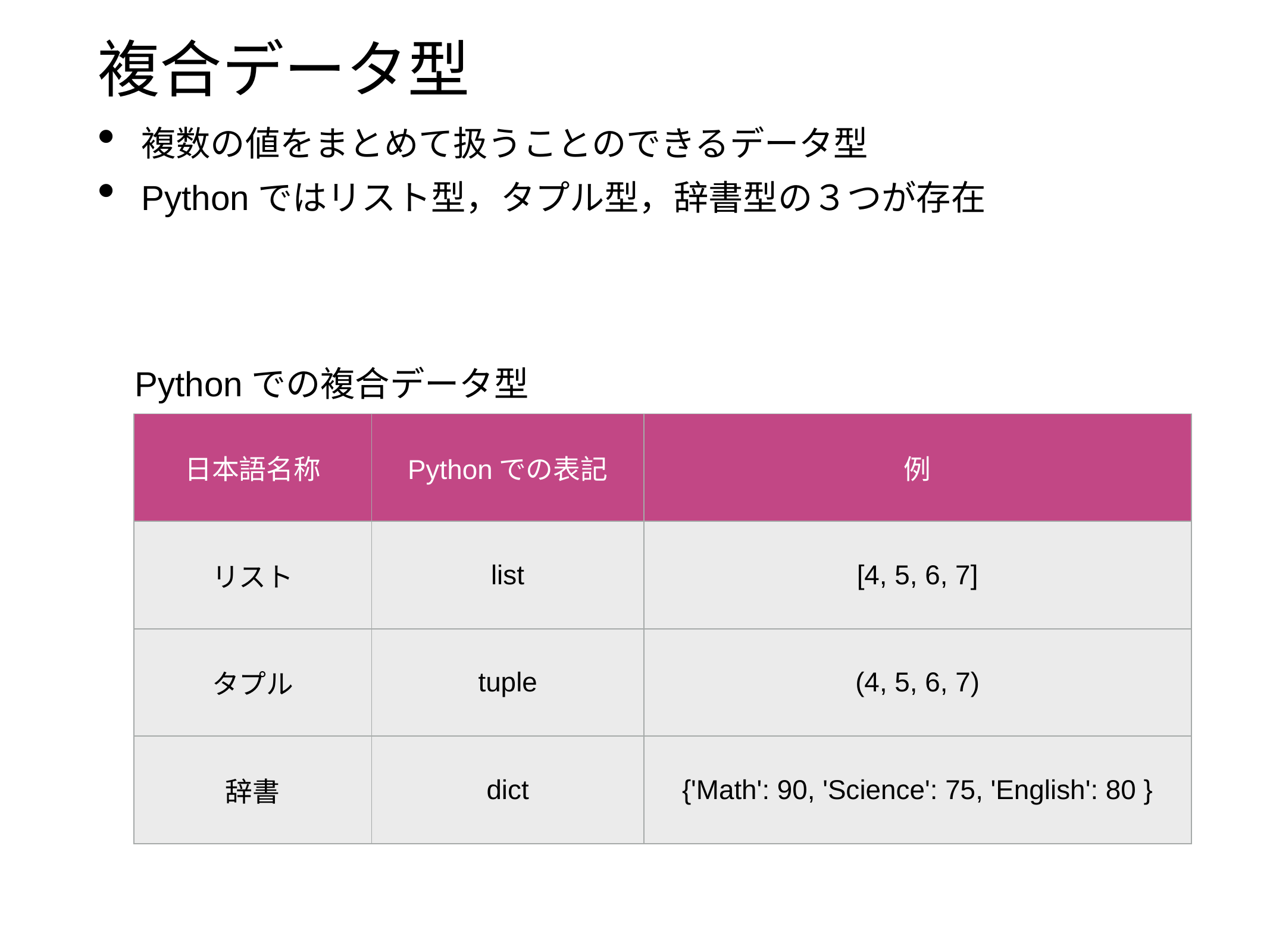

# 複合データ型
複数の値をまとめて扱うことのできるデータ型
Pythonではリスト型，タプル型，辞書型の３つが存在
Pythonでの複合データ型
| 日本語名称 | Pythonでの表記 | 例 |
| --- | --- | --- |
| リスト | list | [4, 5, 6, 7] |
| タプル | tuple | (4, 5, 6, 7) |
| 辞書 | dict | {'Math': 90, 'Science': 75, 'English': 80 } |